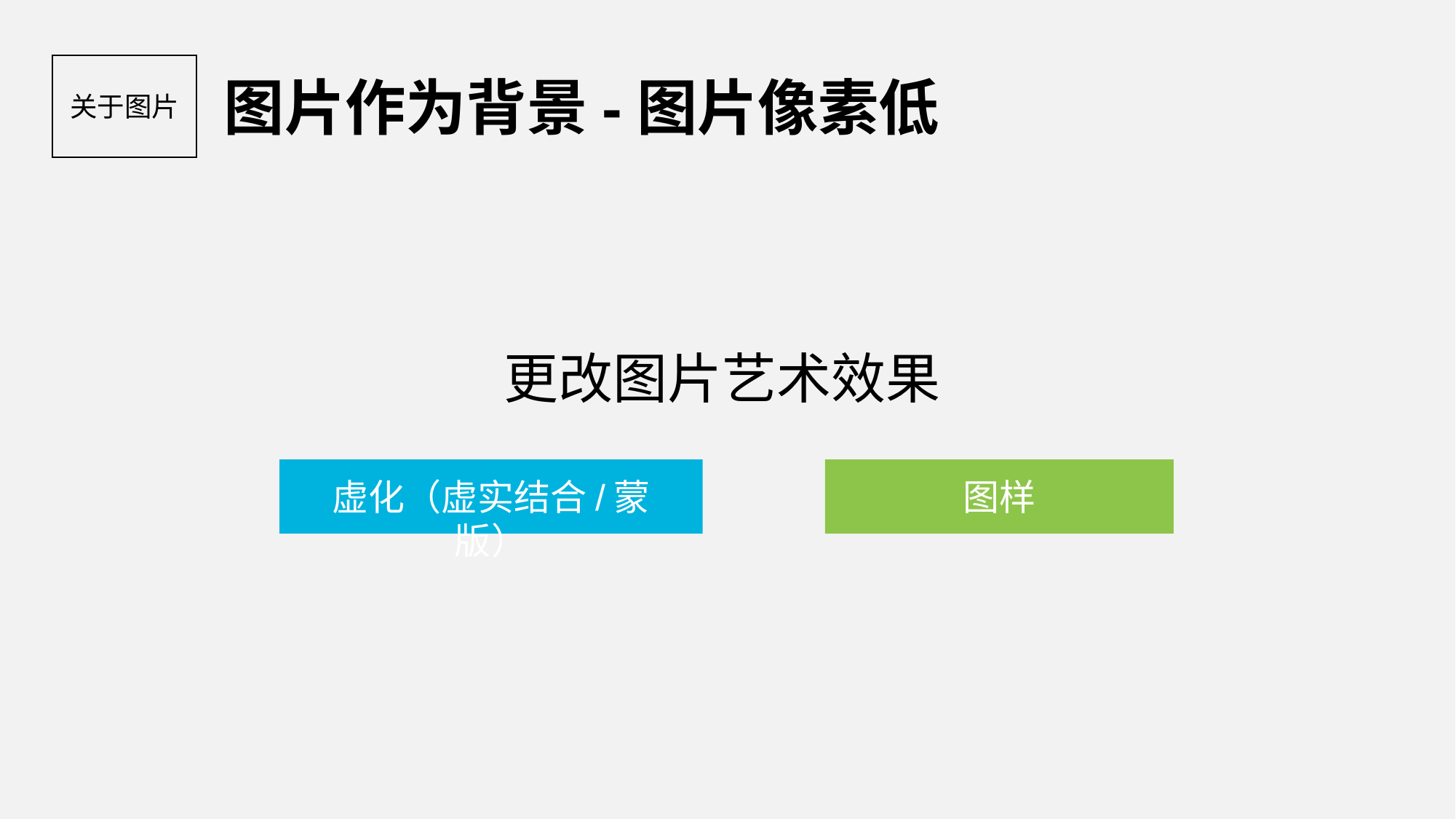

图片作为背景-图片像素低
关于图片
更改图片艺术效果

虚化（虚实结合/蒙版）
图样